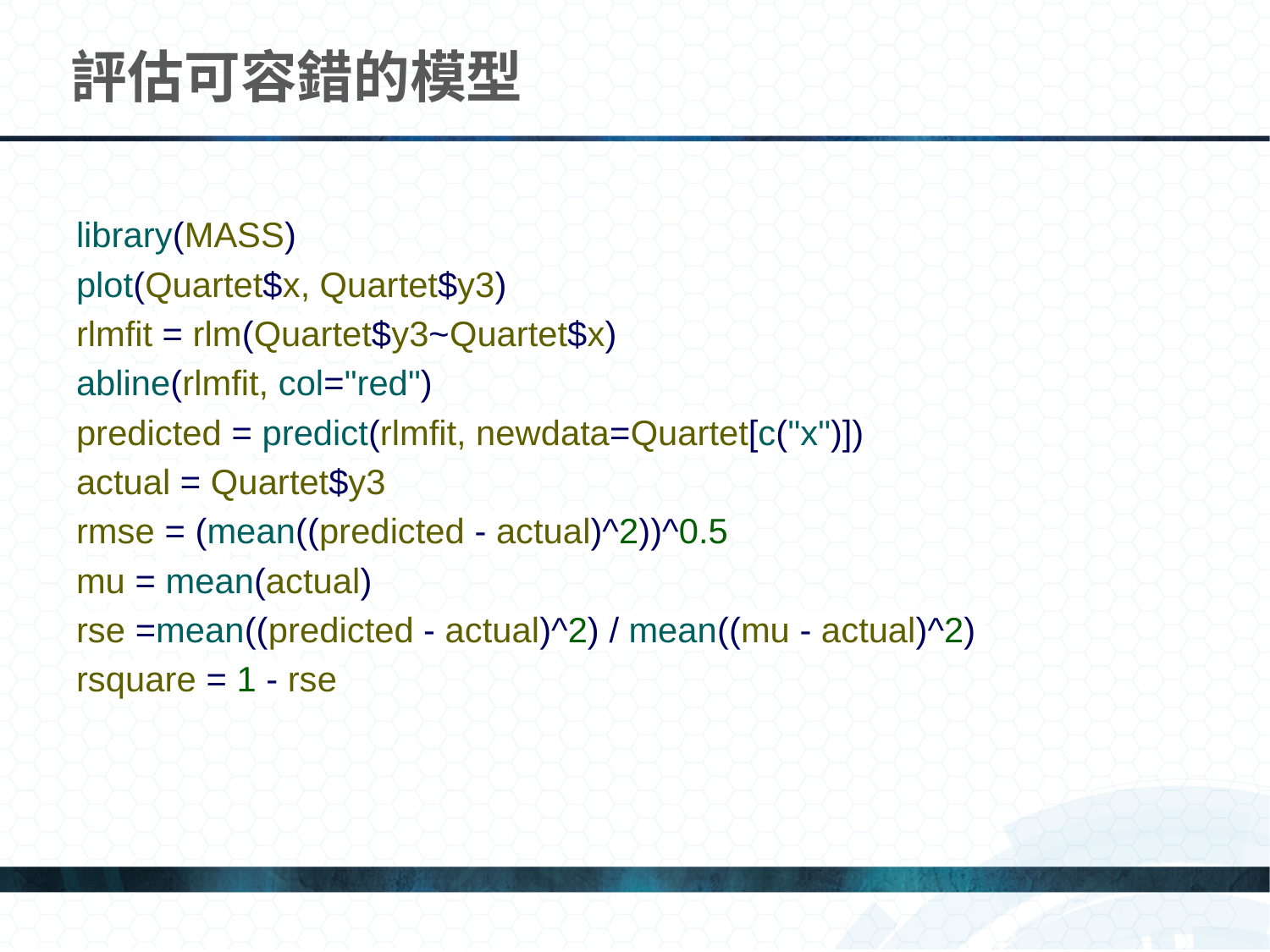

# 評估可容錯的模型
library(MASS)
plot(Quartet$x, Quartet$y3)
rlmfit = rlm(Quartet$y3~Quartet$x)
abline(rlmfit, col="red")
predicted = predict(rlmfit, newdata=Quartet[c("x")])
actual = Quartet$y3
rmse = (mean((predicted - actual)^2))^0.5
mu = mean(actual)
rse =mean((predicted - actual)^2) / mean((mu - actual)^2)
rsquare = 1 - rse